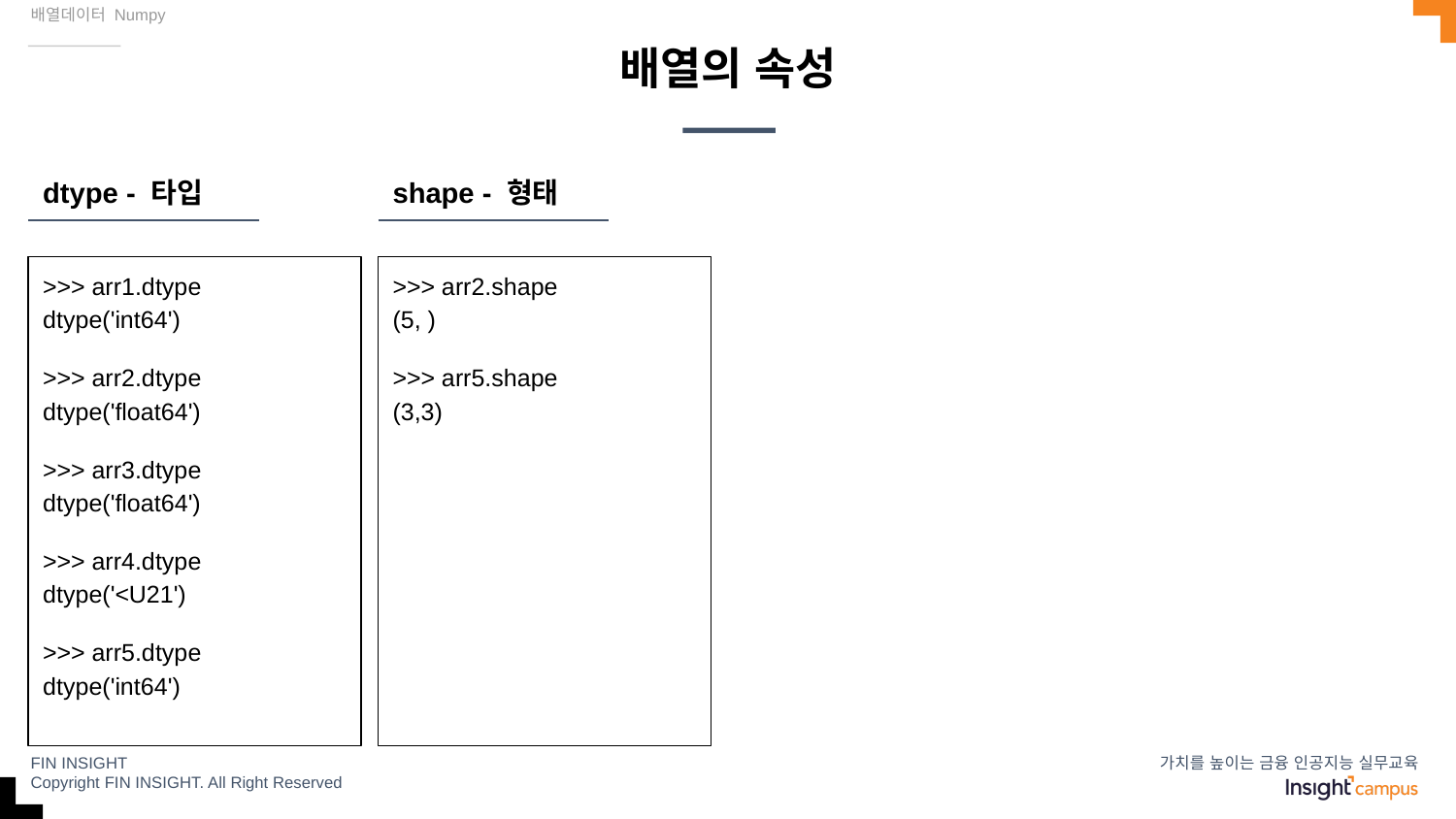

배열데이터 Numpy

# 배열의 속성
dtype - 타입
shape - 형태
>>> arr1.dtype
dtype('int64')

>>> arr2.dtype
dtype('float64')

>>> arr3.dtype
dtype('float64')

>>> arr4.dtype
dtype('<U21')

>>> arr5.dtype
dtype('int64')

>>> arr2.shape
(5, )

>>> arr5.shape
(3,3)